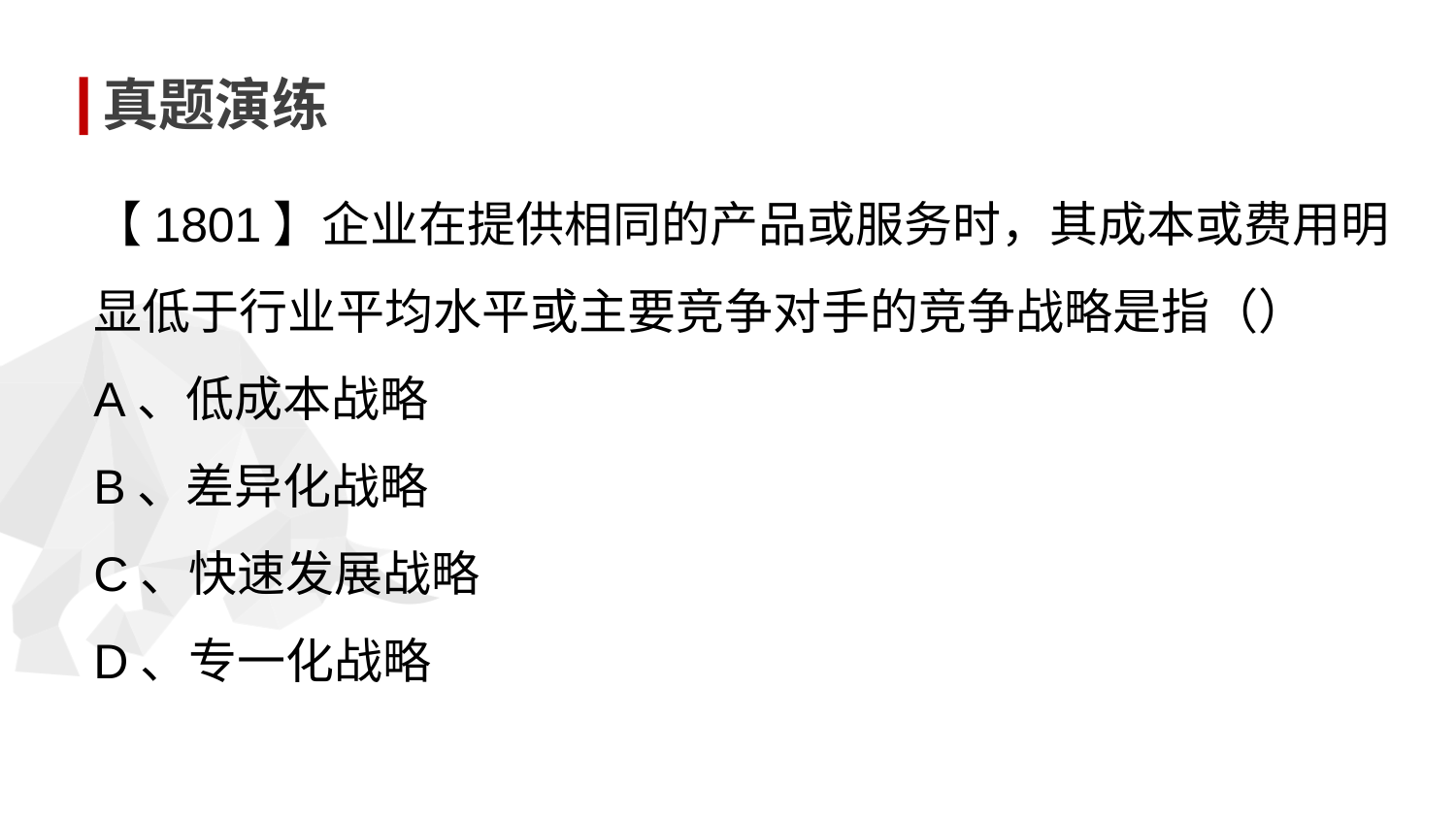

真题演练
【1801】企业在提供相同的产品或服务时，其成本或费用明显低于行业平均水平或主要竞争对手的竞争战略是指（）
A、低成本战略
B、差异化战略
C、快速发展战略
D、专一化战略